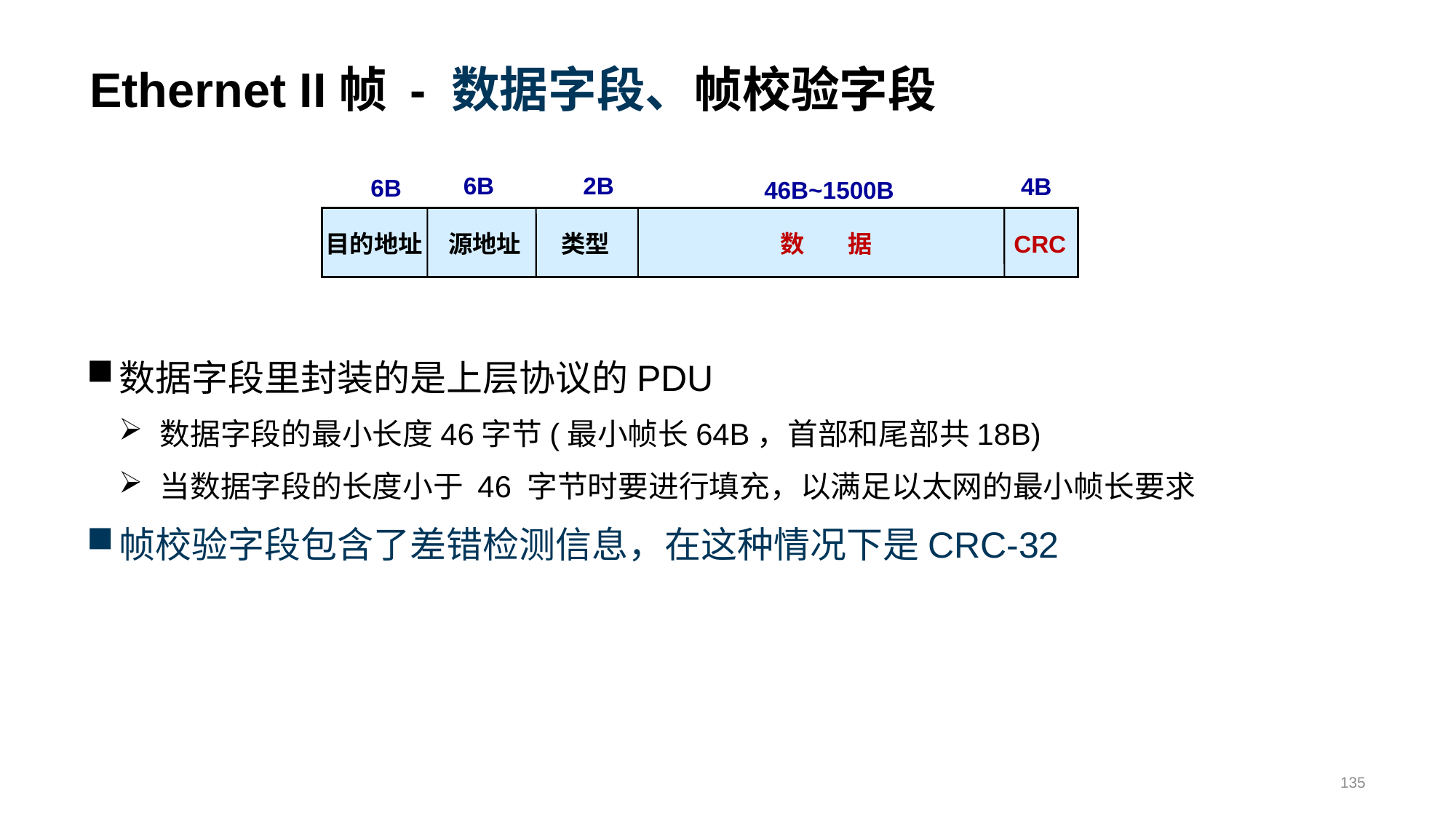

# Ethernet II帧 - 数据字段、帧校验字段
6B
2B
4B
6B
46B~1500B

目的地址
源地址
类型
数        据
CRC
数据字段里封装的是上层协议的PDU
数据字段的最小长度46字节(最小帧长64B，首部和尾部共18B)
当数据字段的长度小于 46 字节时要进行填充，以满足以太网的最小帧长要求
帧校验字段包含了差错检测信息，在这种情况下是CRC-32

135